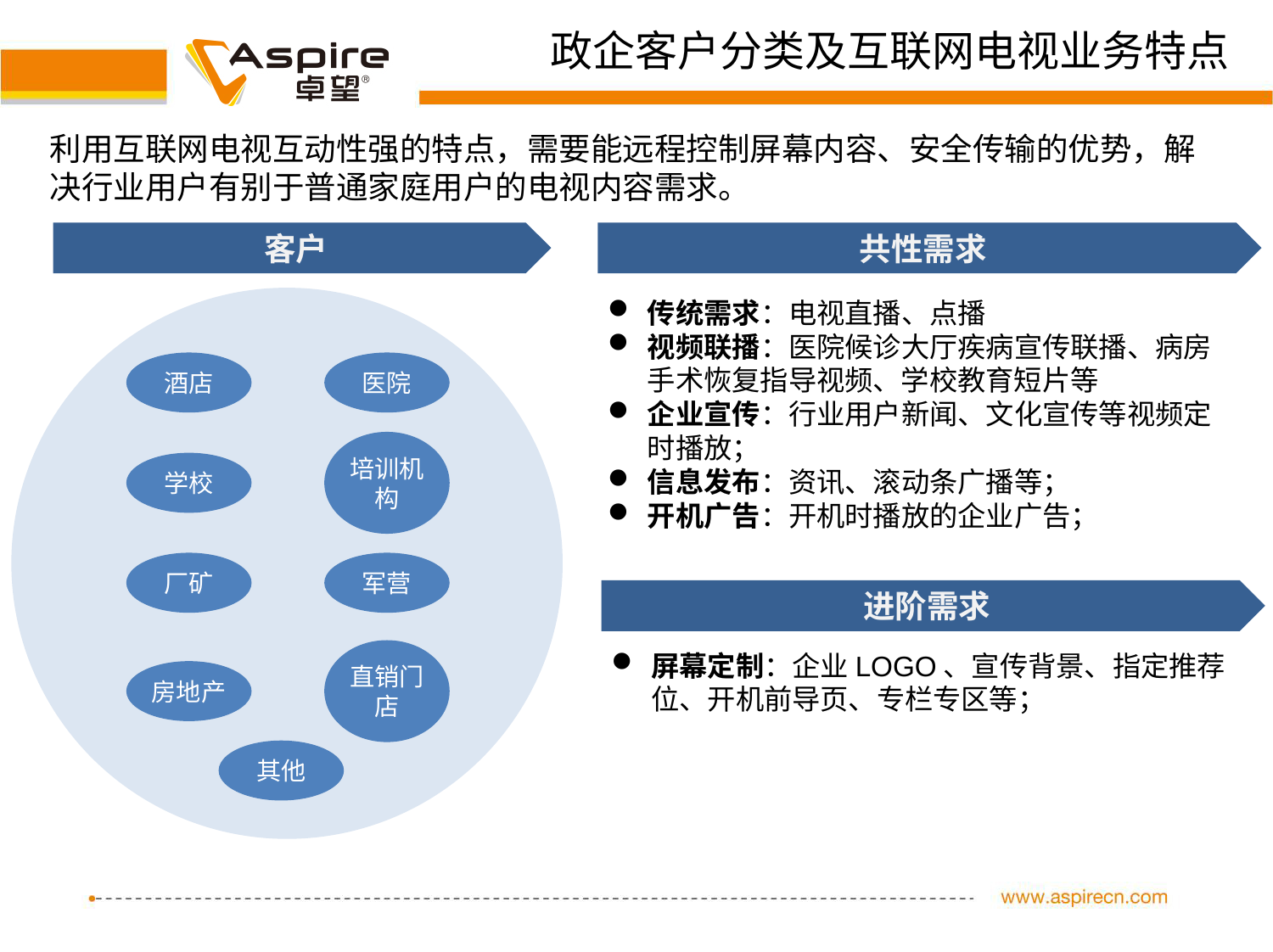

政企客户分类及互联网电视业务特点
利用互联网电视互动性强的特点，需要能远程控制屏幕内容、安全传输的优势，解决行业用户有别于普通家庭用户的电视内容需求。
客户
共性需求

酒店
医院
学校
培训机构
厂矿
军营
房地产
直销门店
其他
传统需求：电视直播、点播
视频联播：医院候诊大厅疾病宣传联播、病房手术恢复指导视频、学校教育短片等
企业宣传：行业用户新闻、文化宣传等视频定时播放；
信息发布：资讯、滚动条广播等；
开机广告：开机时播放的企业广告；
进阶需求
屏幕定制：企业LOGO、宣传背景、指定推荐位、开机前导页、专栏专区等；